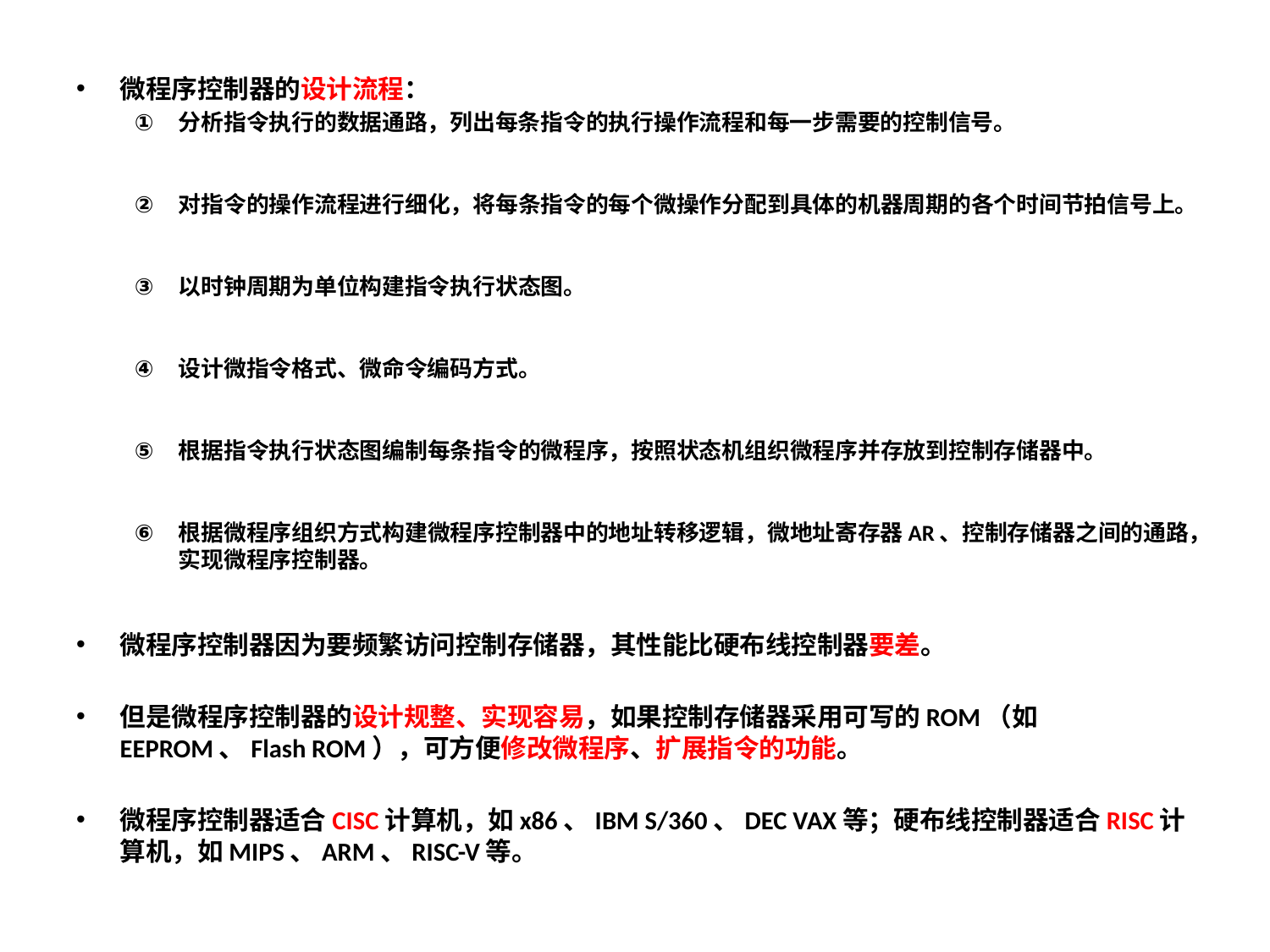

微程序控制器的设计流程：
分析指令执行的数据通路，列出每条指令的执行操作流程和每一步需要的控制信号。

对指令的操作流程进行细化，将每条指令的每个微操作分配到具体的机器周期的各个时间节拍信号上。

以时钟周期为单位构建指令执行状态图。

设计微指令格式、微命令编码方式。

根据指令执行状态图编制每条指令的微程序，按照状态机组织微程序并存放到控制存储器中。

根据微程序组织方式构建微程序控制器中的地址转移逻辑，微地址寄存器AR、控制存储器之间的通路，实现微程序控制器。

微程序控制器因为要频繁访问控制存储器，其性能比硬布线控制器要差。

但是微程序控制器的设计规整、实现容易，如果控制存储器采用可写的ROM（如EEPROM、Flash ROM），可方便修改微程序、扩展指令的功能。

微程序控制器适合CISC计算机，如x86、IBM S/360、DEC VAX等；硬布线控制器适合RISC计算机，如MIPS、ARM、RISC-V等。